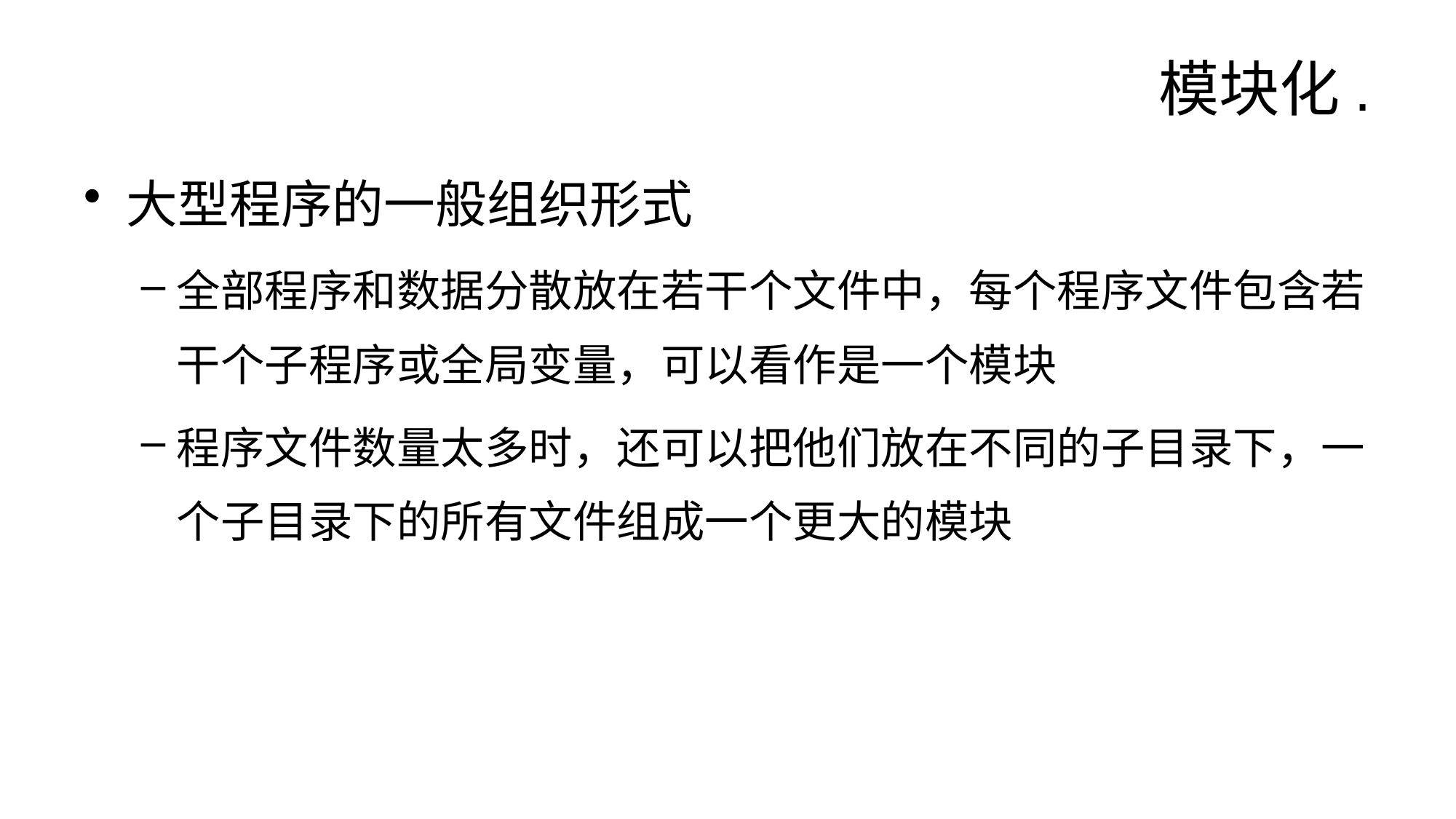

# 模块化.
大型程序的一般组织形式
全部程序和数据分散放在若干个文件中，每个程序文件包含若干个子程序或全局变量，可以看作是一个模块
程序文件数量太多时，还可以把他们放在不同的子目录下，一个子目录下的所有文件组成一个更大的模块